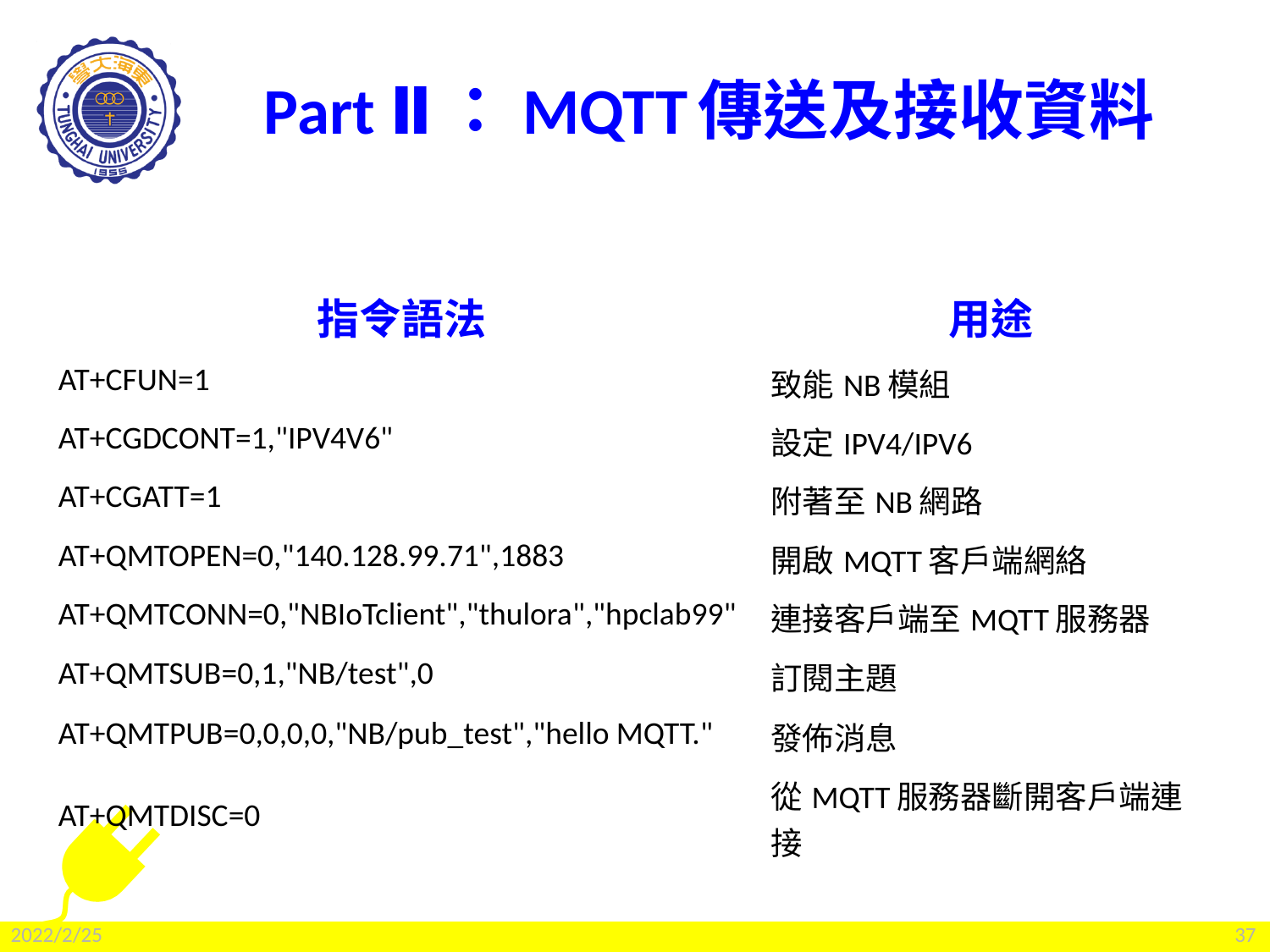

# Part Ⅱ：MQTT傳送及接收資料
| 指令語法 | 用途 |
| --- | --- |
| AT+CFUN=1 | 致能NB模組 |
| AT+CGDCONT=1,"IPV4V6" | 設定IPV4/IPV6 |
| AT+CGATT=1 | 附著至NB網路 |
| AT+QMTOPEN=0,"140.128.99.71",1883 | 開啟MQTT客戶端網絡 |
| AT+QMTCONN=0,"NBIoTclient","thulora","hpclab99" | 連接客戶端至MQTT服務器 |
| AT+QMTSUB=0,1,"NB/test",0 | 訂閱主題 |
| AT+QMTPUB=0,0,0,0,"NB/pub\_test","hello MQTT." | 發佈消息 |
| AT+QMTDISC=0 | 從MQTT服務器斷開客戶端連接 |
2022/2/25

37